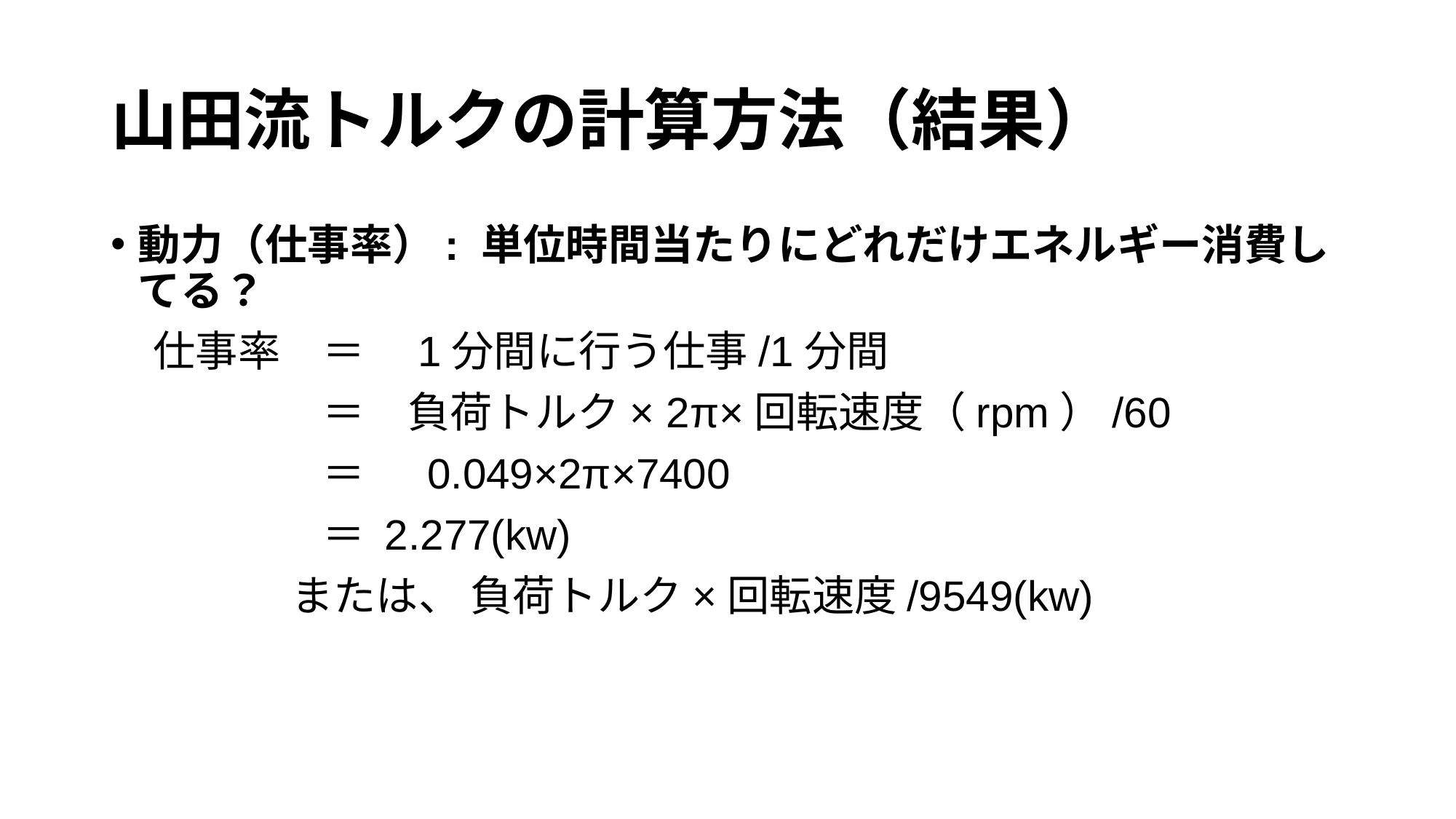

# 山田流トルクの計算方法（結果）
動力（仕事率）: 単位時間当たりにどれだけエネルギー消費してる？
　仕事率　＝　1分間に行う仕事/1分間
　　　　　＝　負荷トルク× 2π×回転速度（rpm）/60
　　　　　＝　 0.049×2π×7400
　　　　　＝ 2.277(kw)
                  または、 負荷トルク×回転速度/9549(kw)